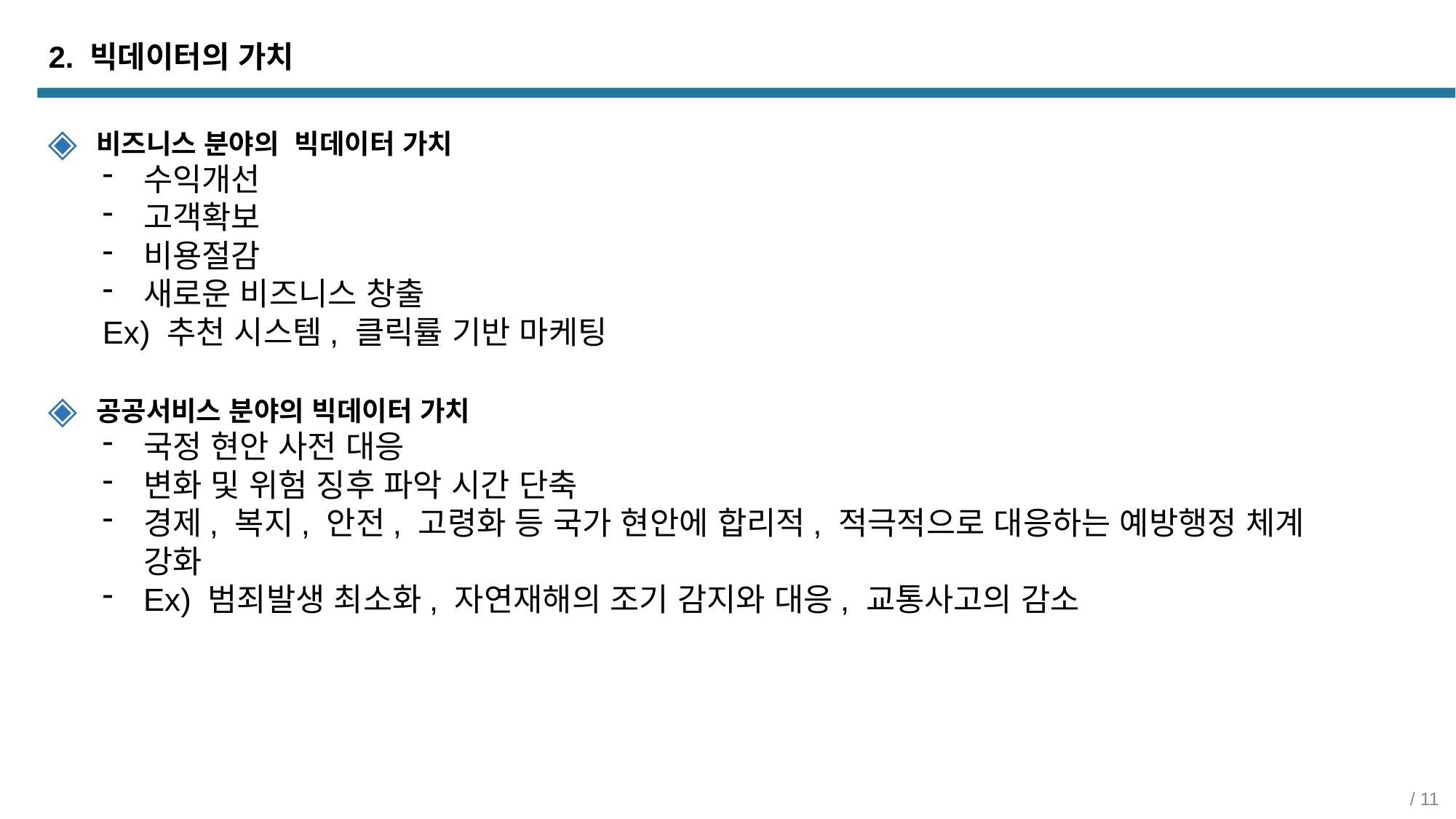

# 2. 빅데이터의 가치
 비즈니스 분야의  빅데이터 가치
수익개선
고객확보
비용절감
새로운 비즈니스 창출
Ex) 추천 시스템, 클릭률 기반 마케팅

 공공서비스 분야의 빅데이터 가치
국정 현안 사전 대응
변화 및 위험 징후 파악 시간 단축
경제, 복지, 안전, 고령화 등 국가 현안에 합리적, 적극적으로 대응하는 예방행정 체계 강화
Ex) 범죄발생 최소화, 자연재해의 조기 감지와 대응, 교통사고의 감소
/ 11